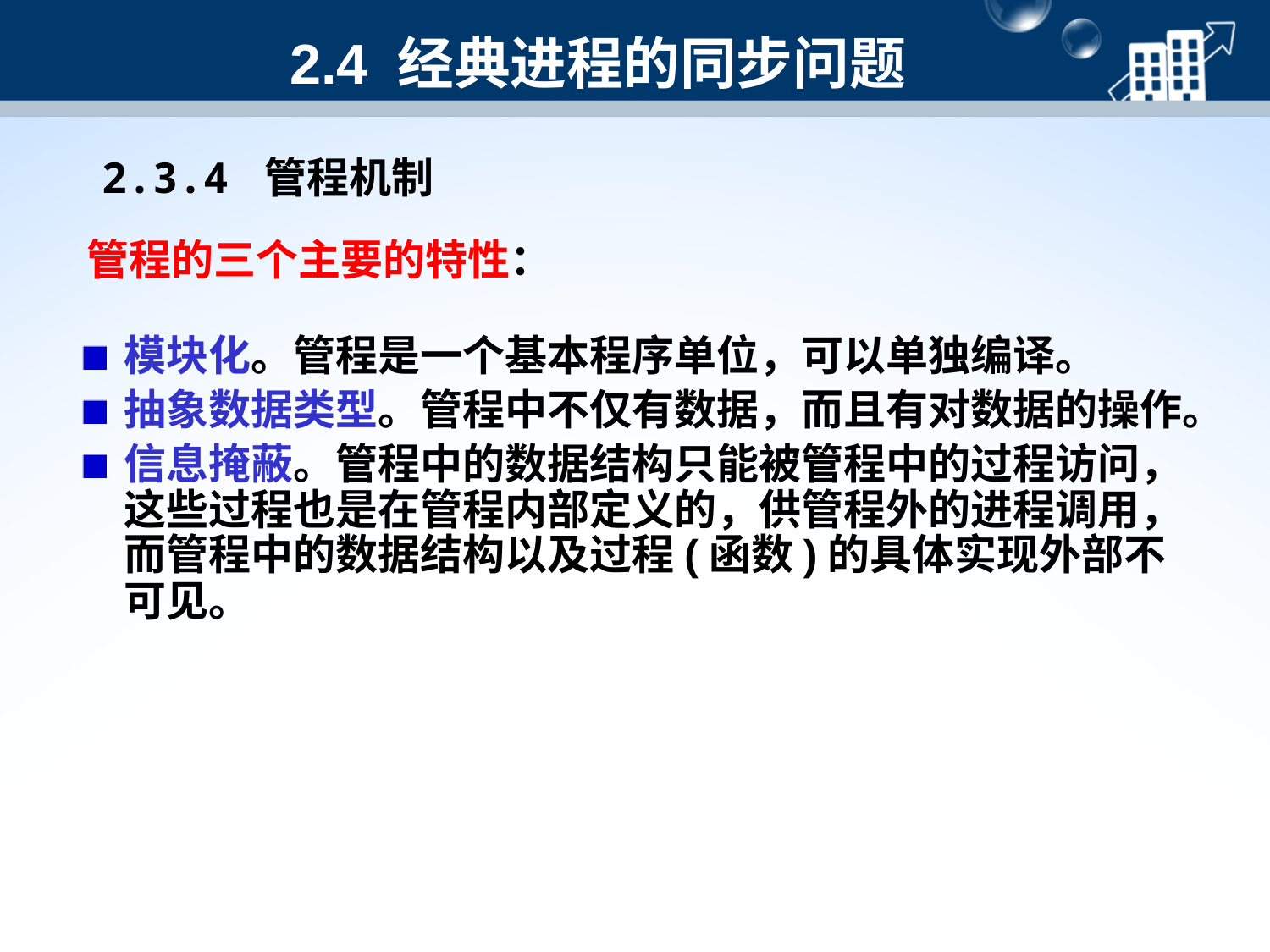

# 2.4 经典进程的同步问题
2.3.4 管程机制
管程的三个主要的特性：
模块化。管程是一个基本程序单位，可以单独编译。
抽象数据类型。管程中不仅有数据，而且有对数据的操作。
信息掩蔽。管程中的数据结构只能被管程中的过程访问，这些过程也是在管程内部定义的，供管程外的进程调用，而管程中的数据结构以及过程(函数)的具体实现外部不可见。